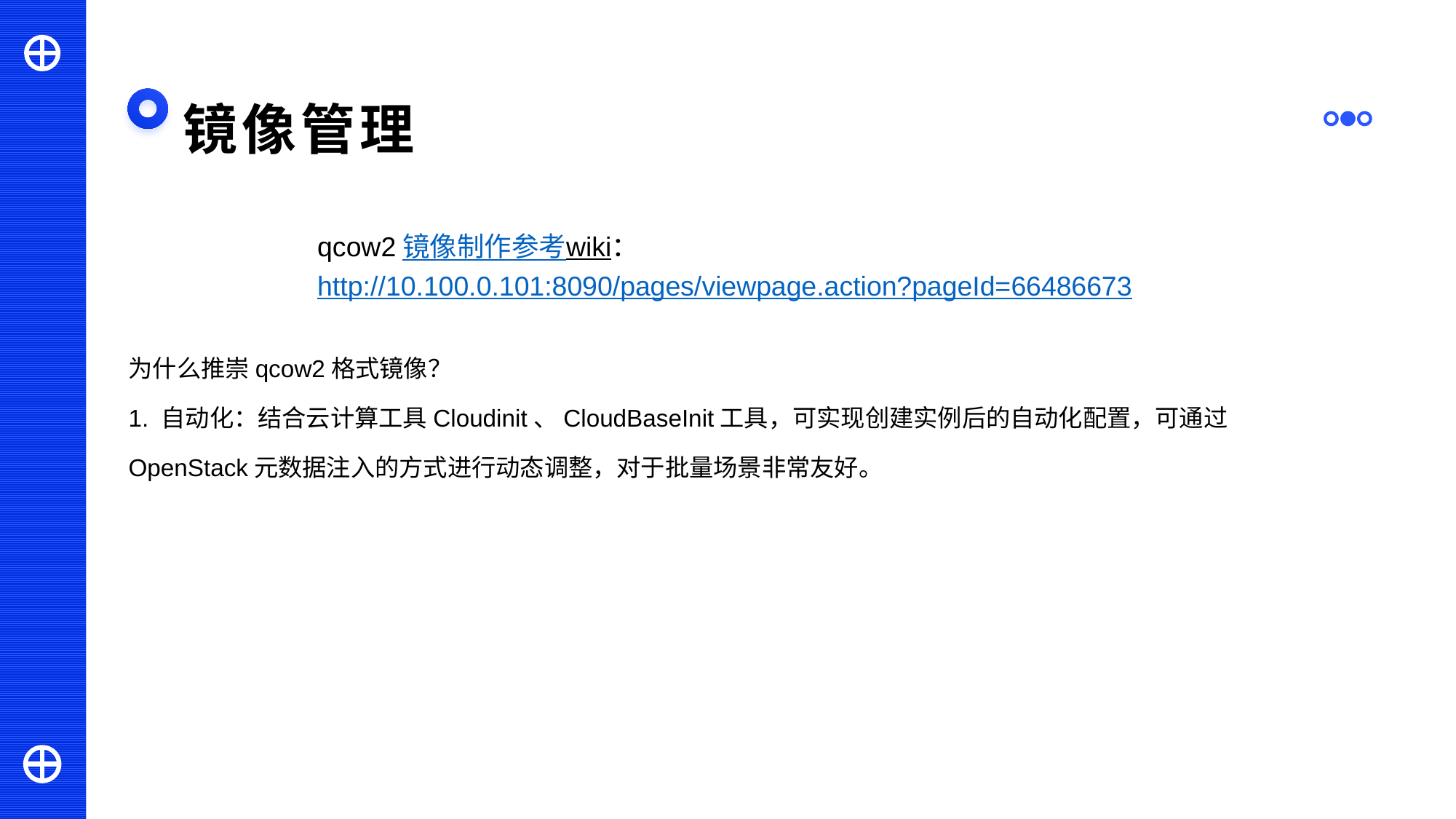

镜像管理

qcow2镜像制作参考wiki：
http://10.100.0.101:8090/pages/viewpage.action?pageId=66486673
为什么推崇qcow2格式镜像？
1. 自动化：结合云计算工具Cloudinit、CloudBaseInit工具，可实现创建实例后的自动化配置，可通过OpenStack元数据注入的方式进行动态调整，对于批量场景非常友好。